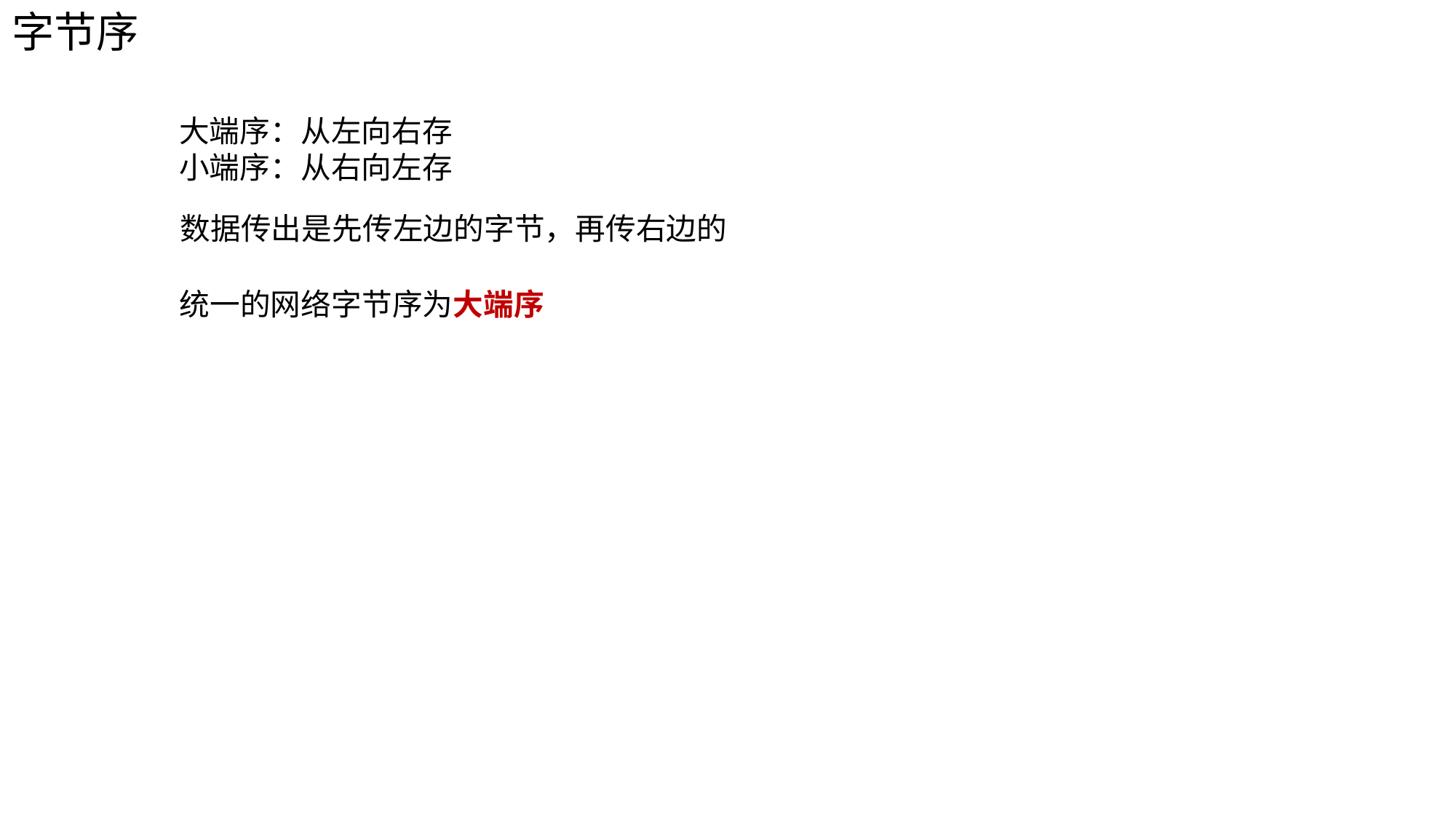

字节序
大端序：从左向右存
小端序：从右向左存
数据传出是先传左边的字节，再传右边的
统一的网络字节序为大端序